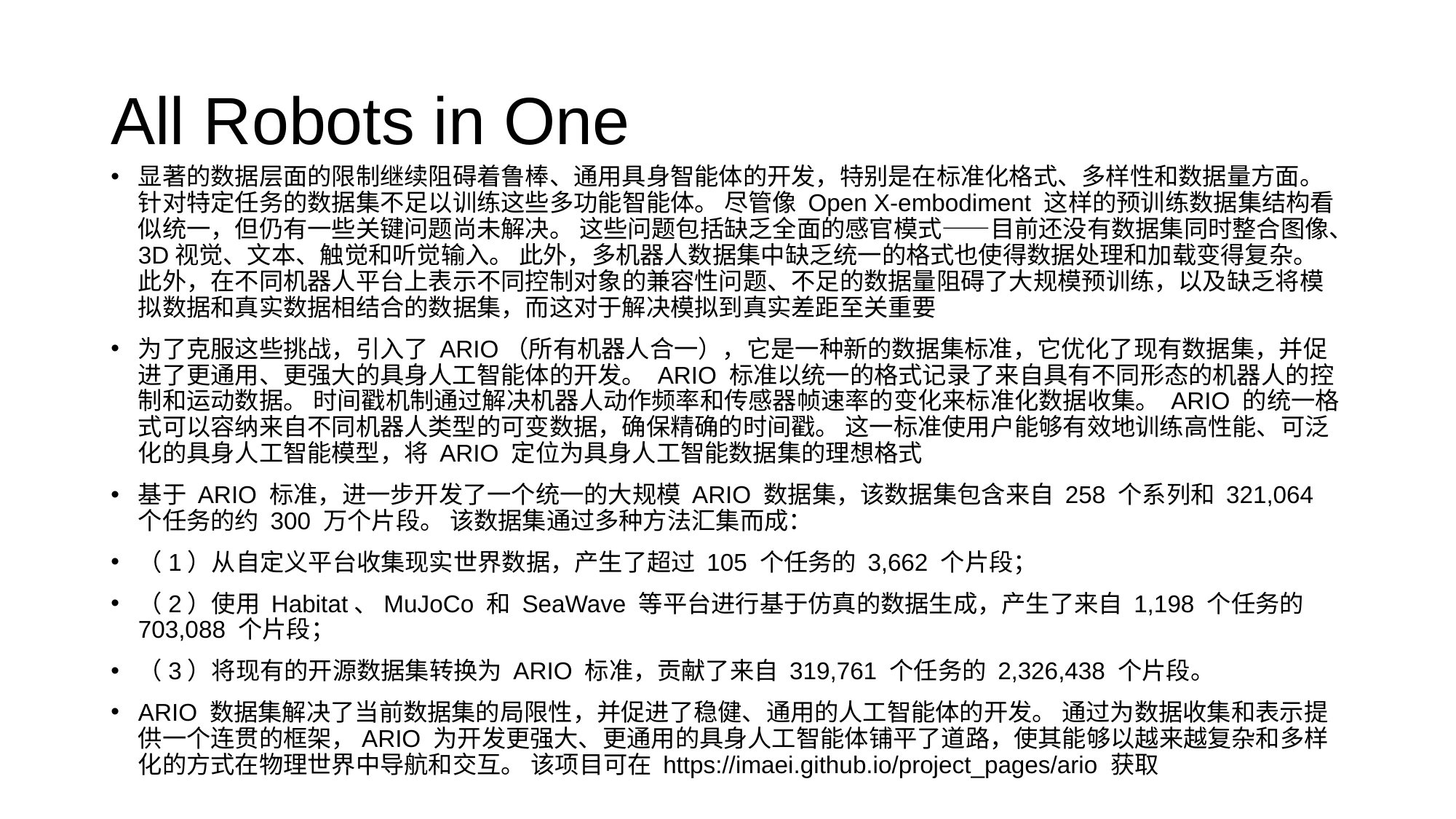

# All Robots in One
显著的数据层面的限制继续阻碍着鲁棒、通用具身智能体的开发，特别是在标准化格式、多样性和数据量方面。 针对特定任务的数据集不足以训练这些多功能智能体。 尽管像 Open X-embodiment 这样的预训练数据集结构看似统一，但仍有一些关键问题尚未解决。 这些问题包括缺乏全面的感官模式——目前还没有数据集同时整合图像、3D视觉、文本、触觉和听觉输入。 此外，多机器人数据集中缺乏统一的格式也使得数据处理和加载变得复杂。 此外，在不同机器人平台上表示不同控制对象的兼容性问题、不足的数据量阻碍了大规模预训练，以及缺乏将模拟数据和真实数据相结合的数据集，而这对于解决模拟到真实差距至关重要
为了克服这些挑战，引入了 ARIO（所有机器人合一），它是一种新的数据集标准，它优化了现有数据集，并促进了更通用、更强大的具身人工智能体的开发。 ARIO 标准以统一的格式记录了来自具有不同形态的机器人的控制和运动数据。 时间戳机制通过解决机器人动作频率和传感器帧速率的变化来标准化数据收集。 ARIO 的统一格式可以容纳来自不同机器人类型的可变数据，确保精确的时间戳。 这一标准使用户能够有效地训练高性能、可泛化的具身人工智能模型，将 ARIO 定位为具身人工智能数据集的理想格式
基于 ARIO 标准，进一步开发了一个统一的大规模 ARIO 数据集，该数据集包含来自 258 个系列和 321,064 个任务的约 300 万个片段。 该数据集通过多种方法汇集而成：
（1）从自定义平台收集现实世界数据，产生了超过 105 个任务的 3,662 个片段；
（2）使用 Habitat、MuJoCo 和 SeaWave 等平台进行基于仿真的数据生成，产生了来自 1,198 个任务的 703,088 个片段；
（3）将现有的开源数据集转换为 ARIO 标准，贡献了来自 319,761 个任务的 2,326,438 个片段。
ARIO 数据集解决了当前数据集的局限性，并促进了稳健、通用的人工智能体的开发。 通过为数据收集和表示提供一个连贯的框架，ARIO 为开发更强大、更通用的具身人工智能体铺平了道路，使其能够以越来越复杂和多样化的方式在物理世界中导航和交互。 该项目可在 https://imaei.github.io/project_pages/ario 获取